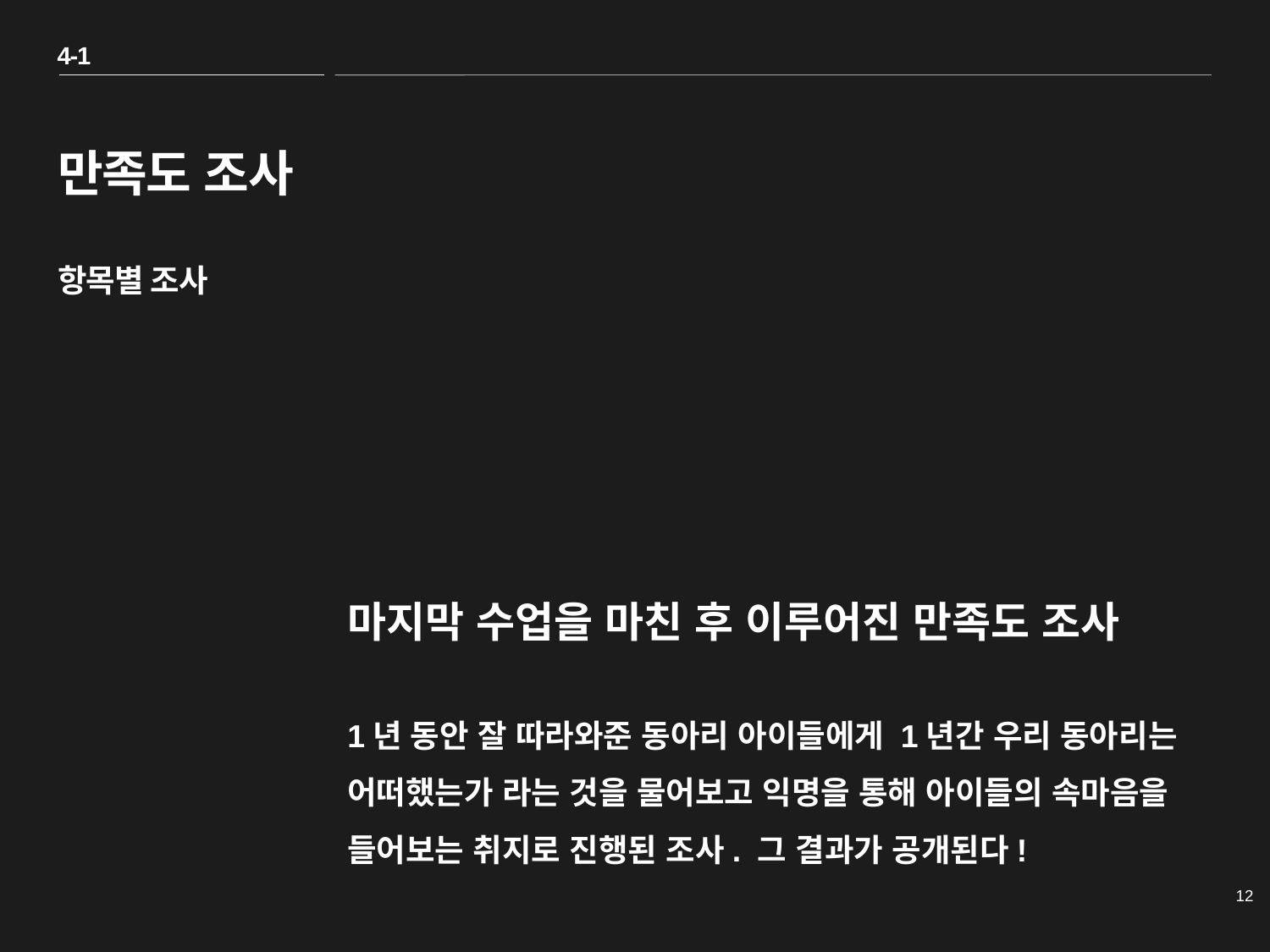

4-1
만족도 조사

항목별 조사
마지막 수업을 마친 후 이루어진 만족도 조사

1년 동안 잘 따라와준 동아리 아이들에게 1년간 우리 동아리는 어떠했는가 라는 것을 물어보고 익명을 통해 아이들의 속마음을 들어보는 취지로 진행된 조사. 그 결과가 공개된다!
12